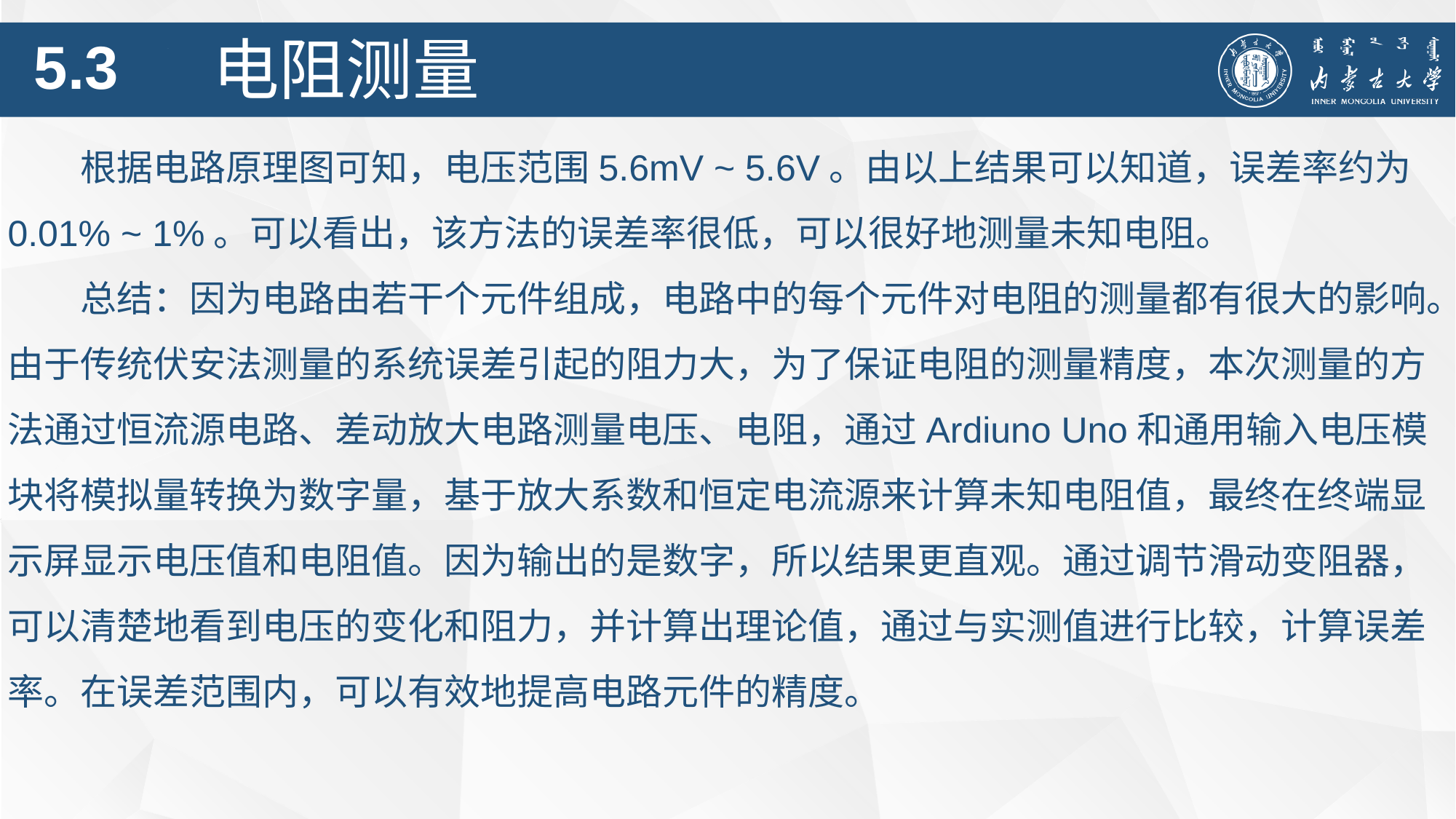

5.3
电阻测量

根据电路原理图可知，电压范围5.6mV ~ 5.6V。由以上结果可以知道，误差率约为0.01% ~ 1%。可以看出，该方法的误差率很低，可以很好地测量未知电阻。
总结：因为电路由若干个元件组成，电路中的每个元件对电阻的测量都有很大的影响。由于传统伏安法测量的系统误差引起的阻力大，为了保证电阻的测量精度，本次测量的方法通过恒流源电路、差动放大电路测量电压、电阻，通过Ardiuno Uno和通用输入电压模块将模拟量转换为数字量，基于放大系数和恒定电流源来计算未知电阻值，最终在终端显示屏显示电压值和电阻值。因为输出的是数字，所以结果更直观。通过调节滑动变阻器，可以清楚地看到电压的变化和阻力，并计算出理论值，通过与实测值进行比较，计算误差率。在误差范围内，可以有效地提高电路元件的精度。